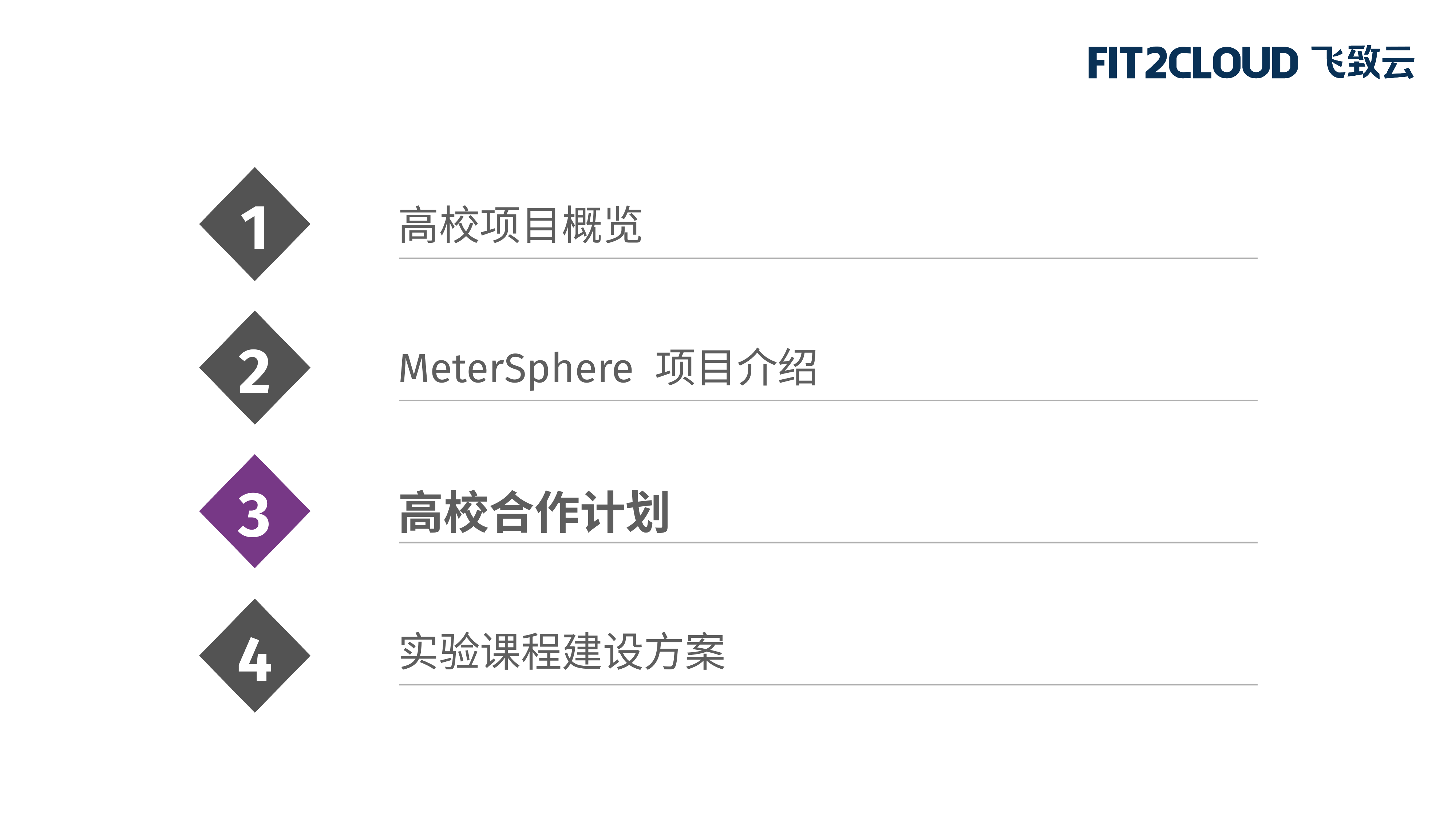

1
高校项目概览

2
MeterSphere 项目介绍

3
高校合作计划

4
实验课程建设方案